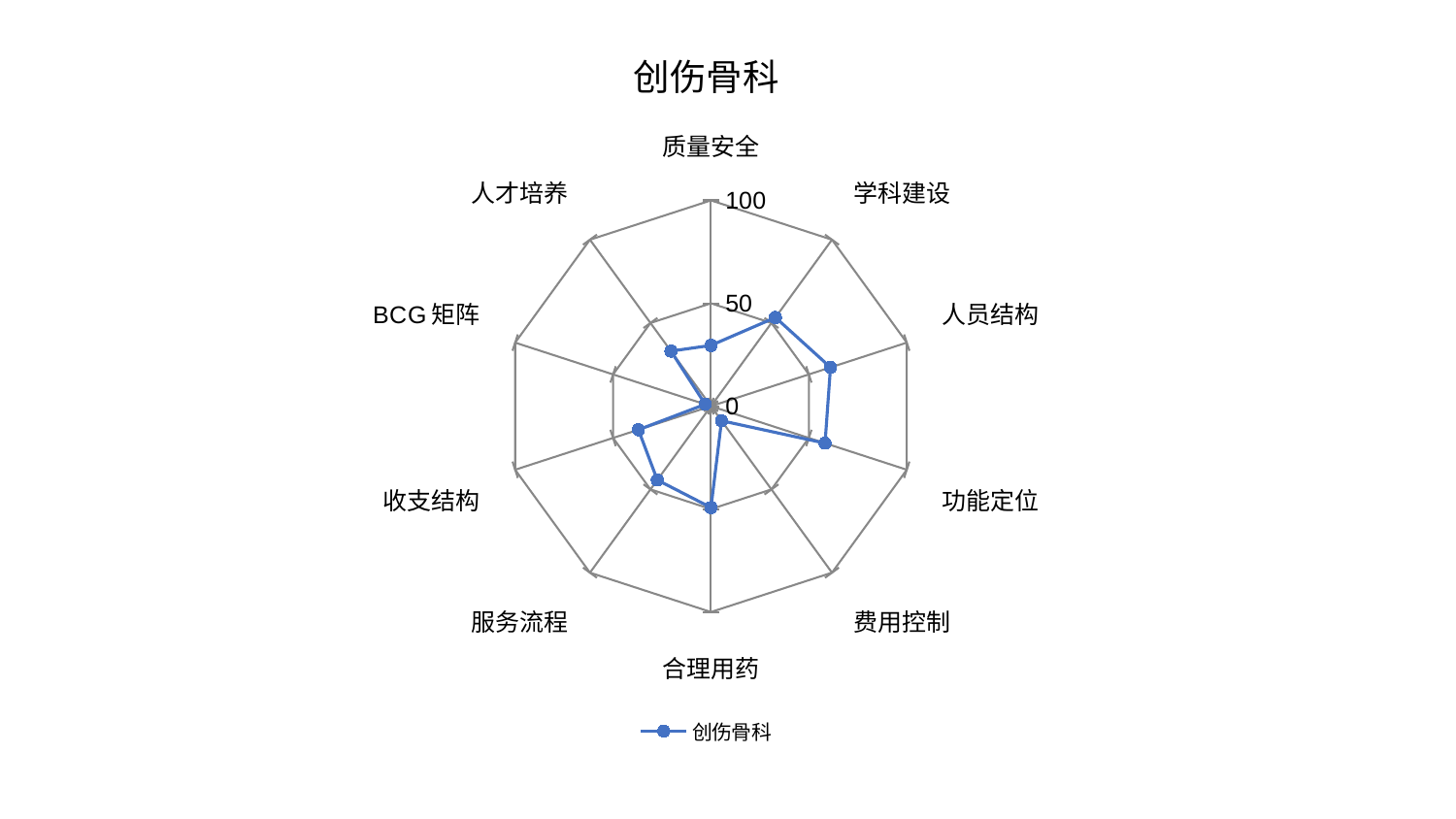

### Chart: 创伤骨科

| Category | 创伤骨科 |
|---|---|
| 质量安全 | 29.54497527114499 |
| 学科建设 | 53.30023641422674 |
| 人员结构 | 61.03773507161047 |
| 功能定位 | 58.262652276837215 |
| 费用控制 | 8.747336572440034 |
| 合理用药 | 49.27519711845432 |
| 服务流程 | 44.33351621135675 |
| 收支结构 | 37.06668966935417 |
| BCG矩阵 | 2.9444017468182224 |
| 人才培养 | 33.08372347814194 |
148